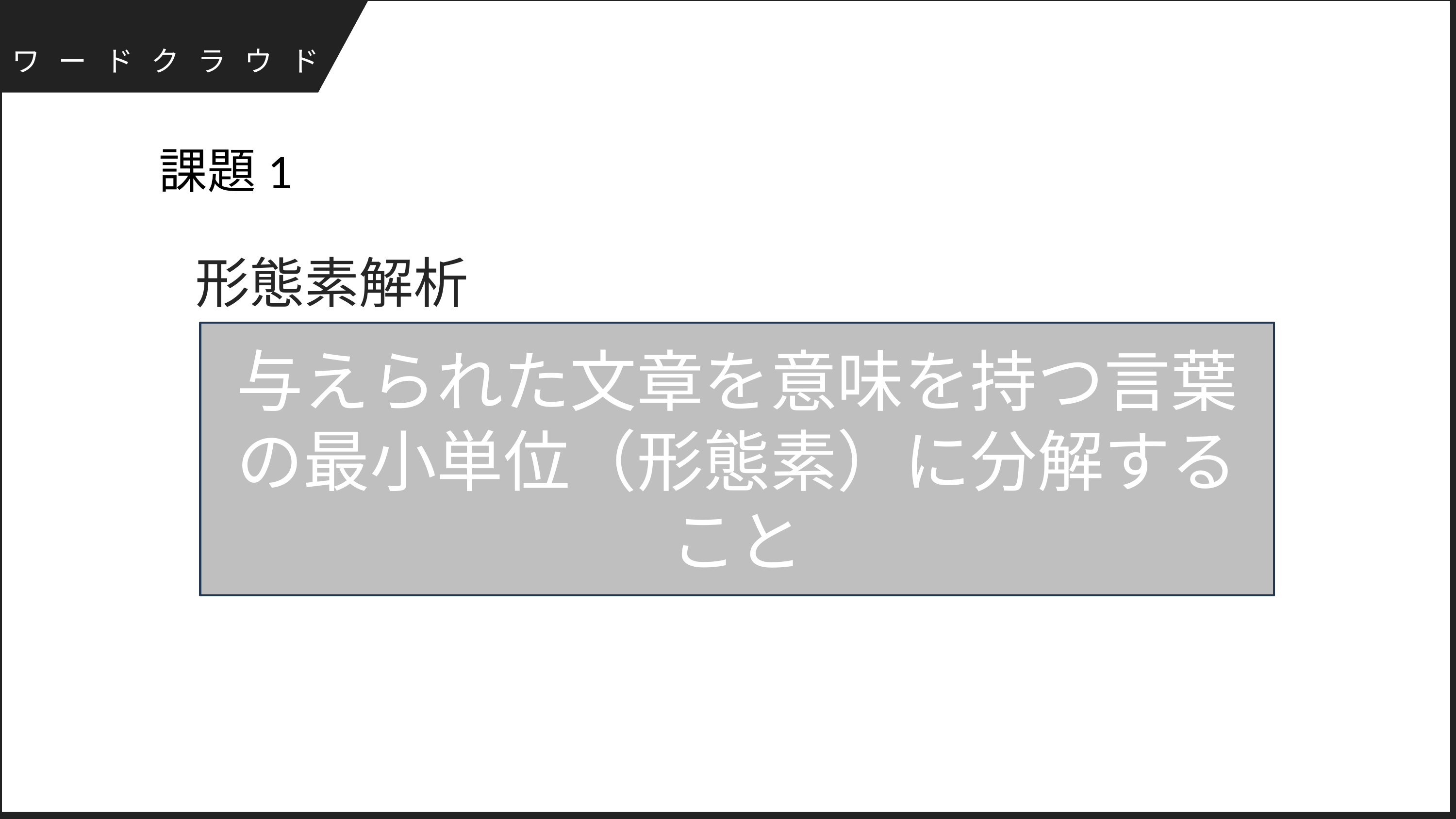

ワードクラウド
課題1
形態素解析
与えられた文章を意味を持つ言葉の最小単位（形態素）に分解すること